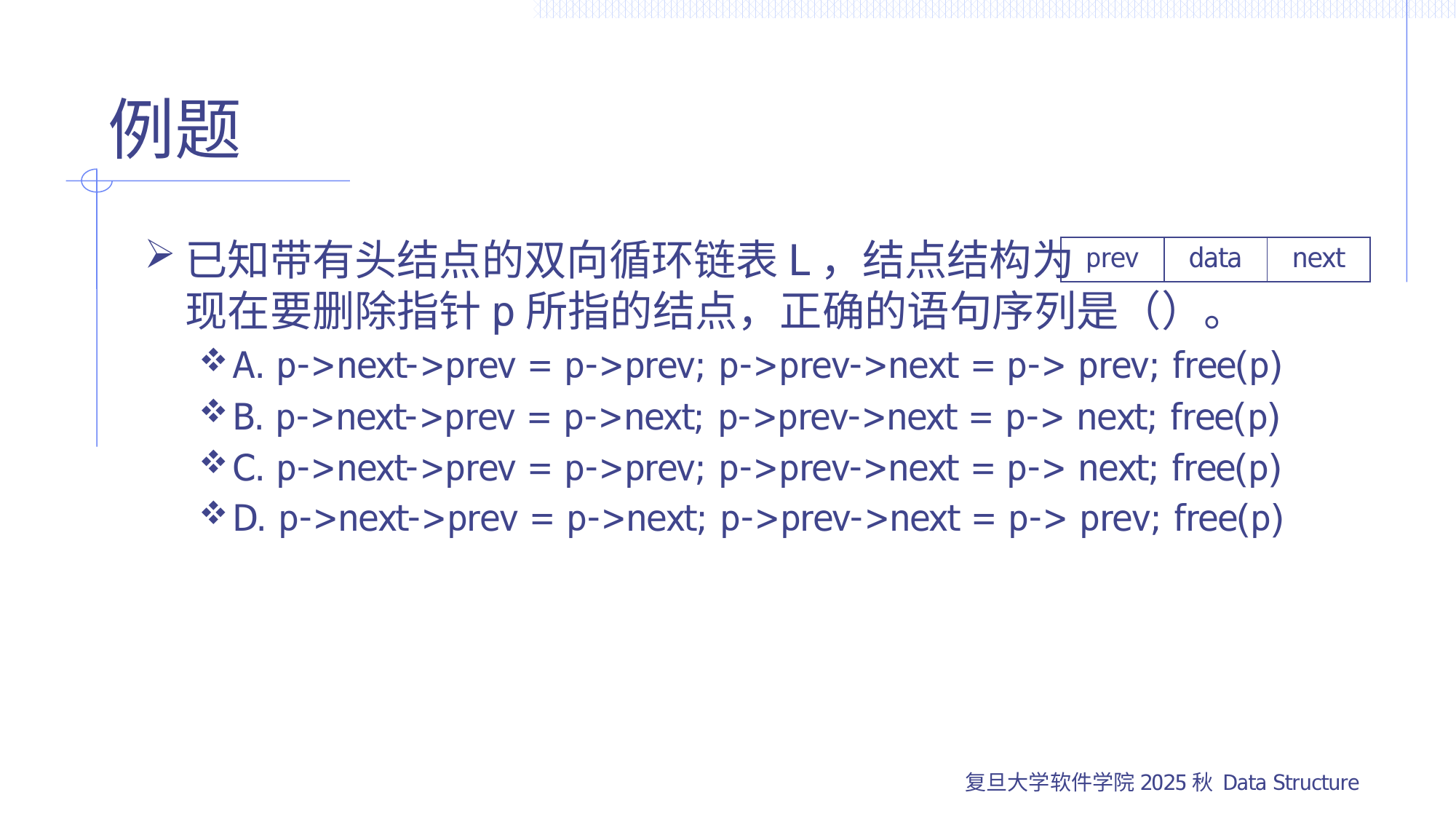

# 例题
已知带有头结点的双向循环链表L，结点结构为
现在要删除指针p所指的结点，正确的语句序列是（）。
A. p->next->prev = p->prev; p->prev->next = p-> prev; free(p)
B. p->next->prev = p->next; p->prev->next = p-> next; free(p)
C. p->next->prev = p->prev; p->prev->next = p-> next; free(p)
D. p->next->prev = p->next; p->prev->next = p-> prev; free(p)
| prev | data | next |
| --- | --- | --- |